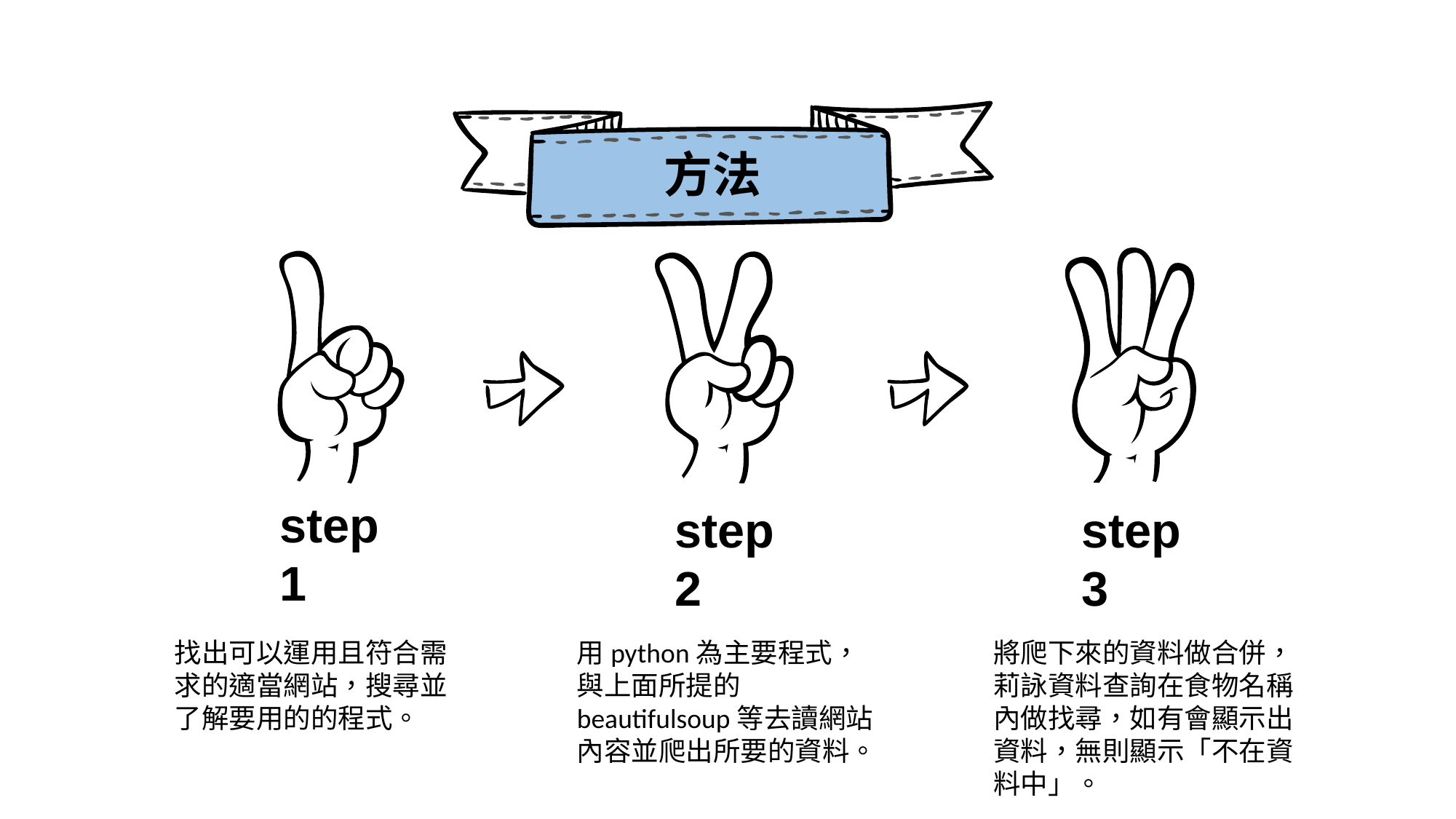

方法

step1
step2
step3
用python為主要程式，與上面所提的beautifulsoup等去讀網站內容並爬出所要的資料。
將爬下來的資料做合併，莉詠資料查詢在食物名稱內做找尋，如有會顯示出資料，無則顯示「不在資料中」。
找出可以運用且符合需求的適當網站，搜尋並了解要用的的程式。